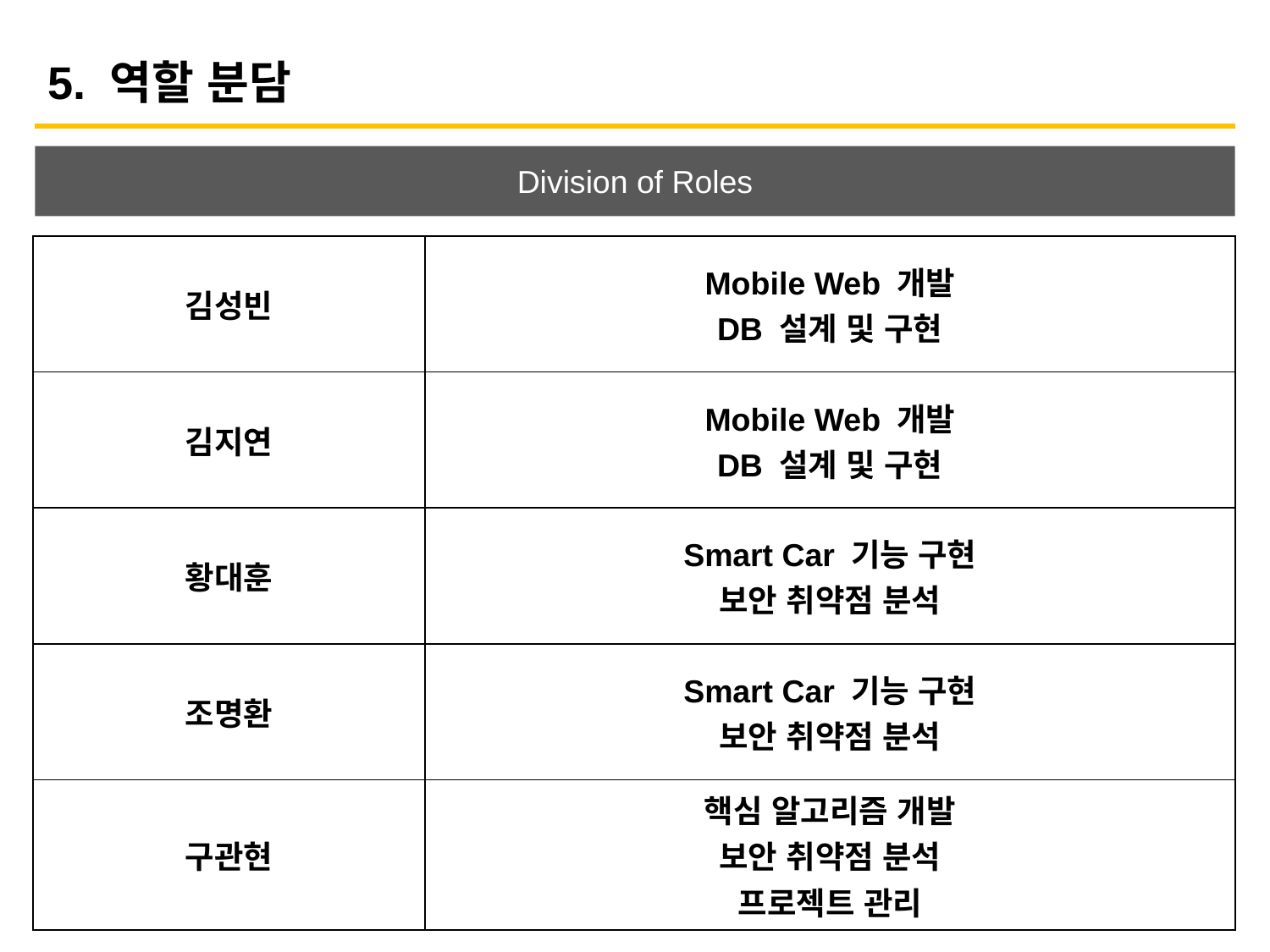

5. 역할 분담
Division of Roles
| 김성빈 | Mobile Web 개발 DB 설계 및 구현 |
| --- | --- |
| 김지연 | Mobile Web 개발 DB 설계 및 구현 |
| 황대훈 | Smart Car 기능 구현 보안 취약점 분석 |
| 조명환 | Smart Car 기능 구현 보안 취약점 분석 |
| 구관현 | 핵심 알고리즘 개발 보안 취약점 분석 프로젝트 관리 |